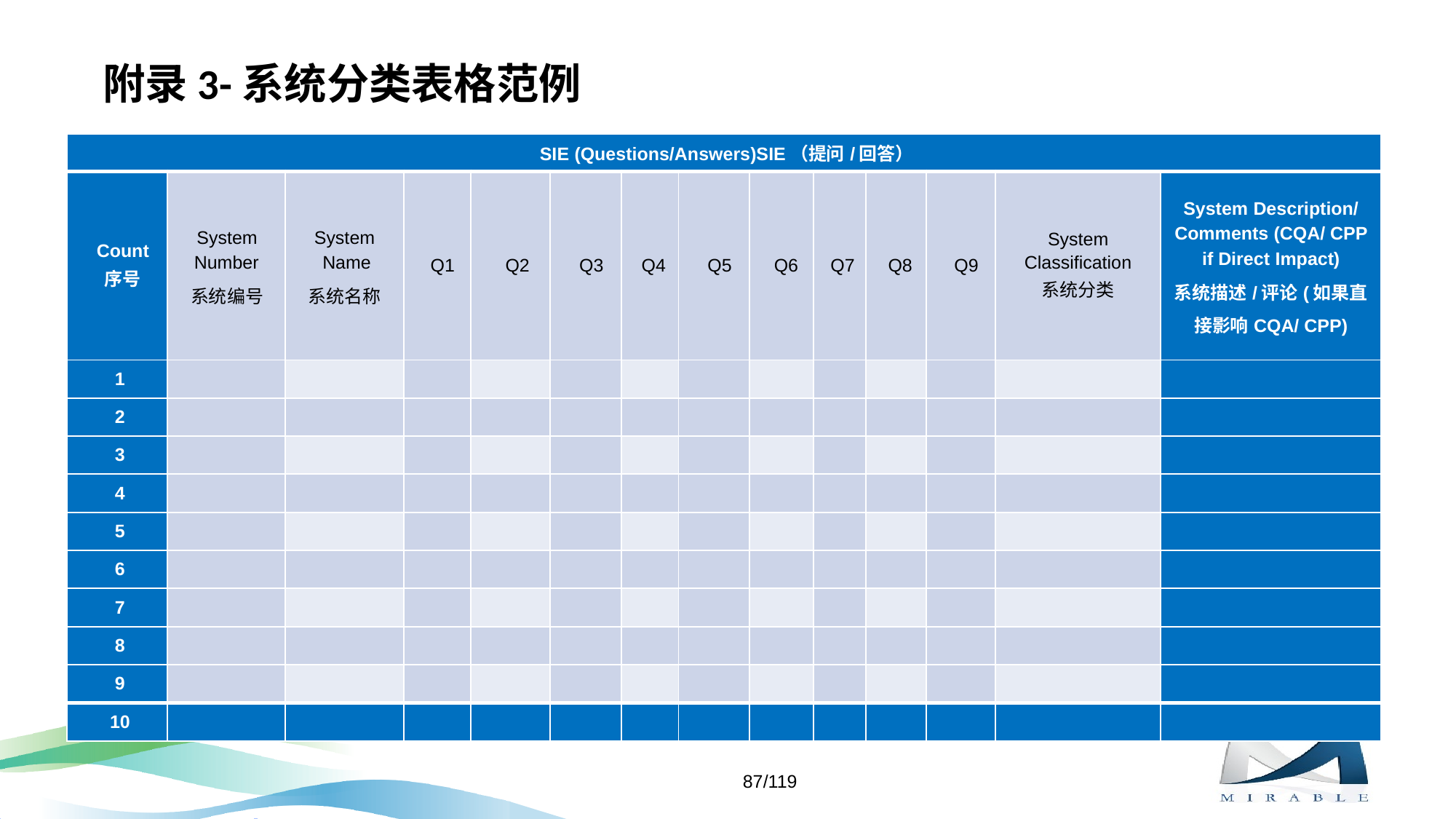

# 附录3-系统分类表格范例
| SIE (Questions/Answers)SIE（提问/回答） |  |  |  |  |  |  |  |  |  |  |  |  |  |
| --- | --- | --- | --- | --- | --- | --- | --- | --- | --- | --- | --- | --- | --- |
| Count 序号 | System Number 系统编号 | System Name 系统名称 | Q1 | Q2 | Q3 | Q4 | Q5 | Q6 | Q7 | Q8 | Q9 | System Classification 系统分类 | System Description/ Comments (CQA/ CPP if Direct Impact) 系统描述/评论(如果直接影响CQA/ CPP) |
| 1 |  |  |  |  |  |  |  |  |  |  |  |  |  |
| 2 |  |  |  |  |  |  |  |  |  |  |  |  |  |
| 3 |  |  |  |  |  |  |  |  |  |  |  |  |  |
| 4 |  |  |  |  |  |  |  |  |  |  |  |  |  |
| 5 |  |  |  |  |  |  |  |  |  |  |  |  |  |
| 6 |  |  |  |  |  |  |  |  |  |  |  |  |  |
| 7 |  |  |  |  |  |  |  |  |  |  |  |  |  |
| 8 |  |  |  |  |  |  |  |  |  |  |  |  |  |
| 9 |  |  |  |  |  |  |  |  |  |  |  |  |  |
| 10 |  |  |  |  |  |  |  |  |  |  |  |  |  |
87/119